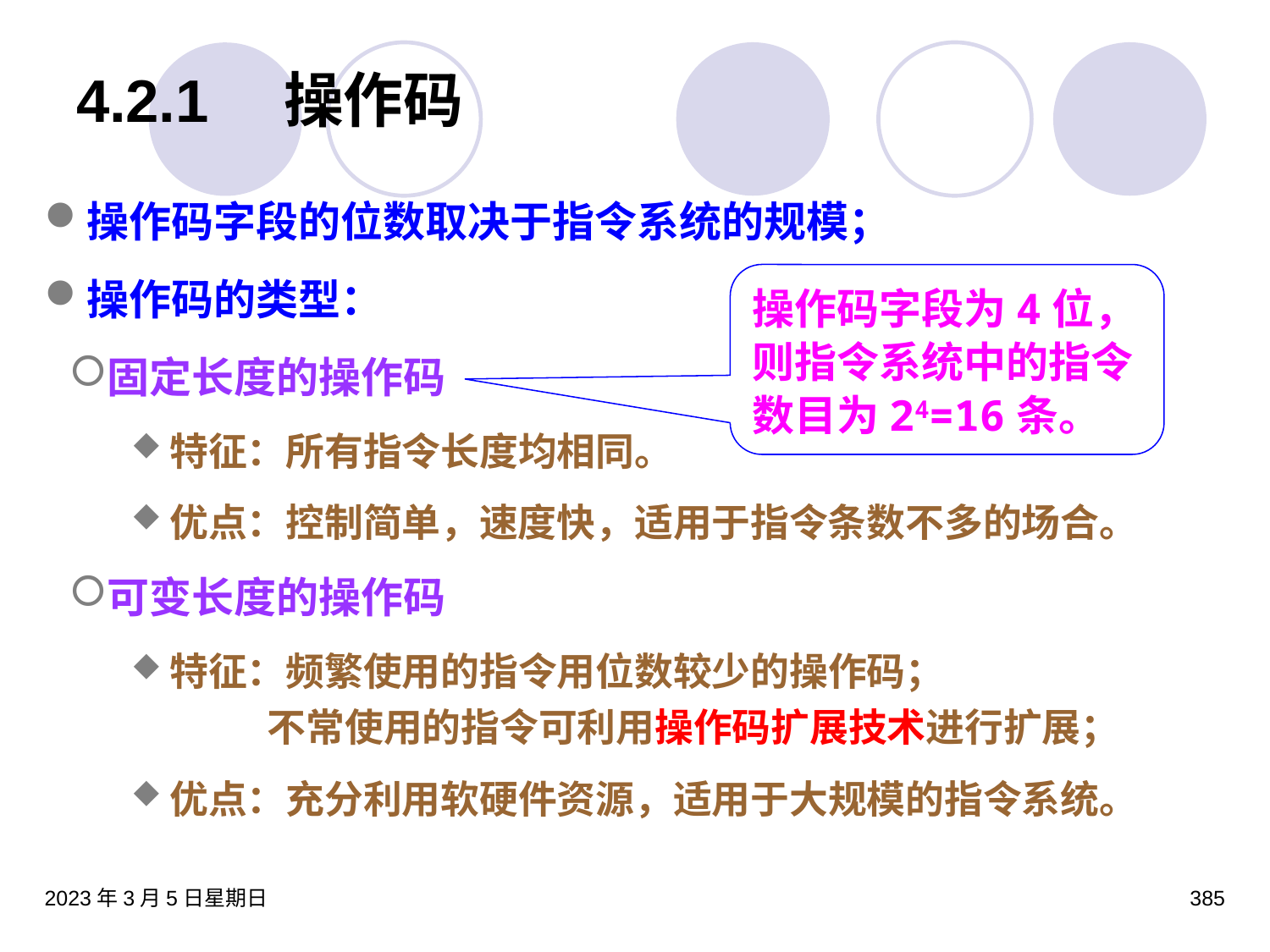

# 4.2.1　操作码
操作码字段的位数取决于指令系统的规模；
操作码的类型：
固定长度的操作码
特征：所有指令长度均相同。
优点：控制简单，速度快，适用于指令条数不多的场合。
可变长度的操作码
特征：频繁使用的指令用位数较少的操作码；
           不常使用的指令可利用操作码扩展技术进行扩展；
优点：充分利用软硬件资源，适用于大规模的指令系统。
操作码字段为4位，则指令系统中的指令数目为24=16条。
2023年3月5日星期日
385